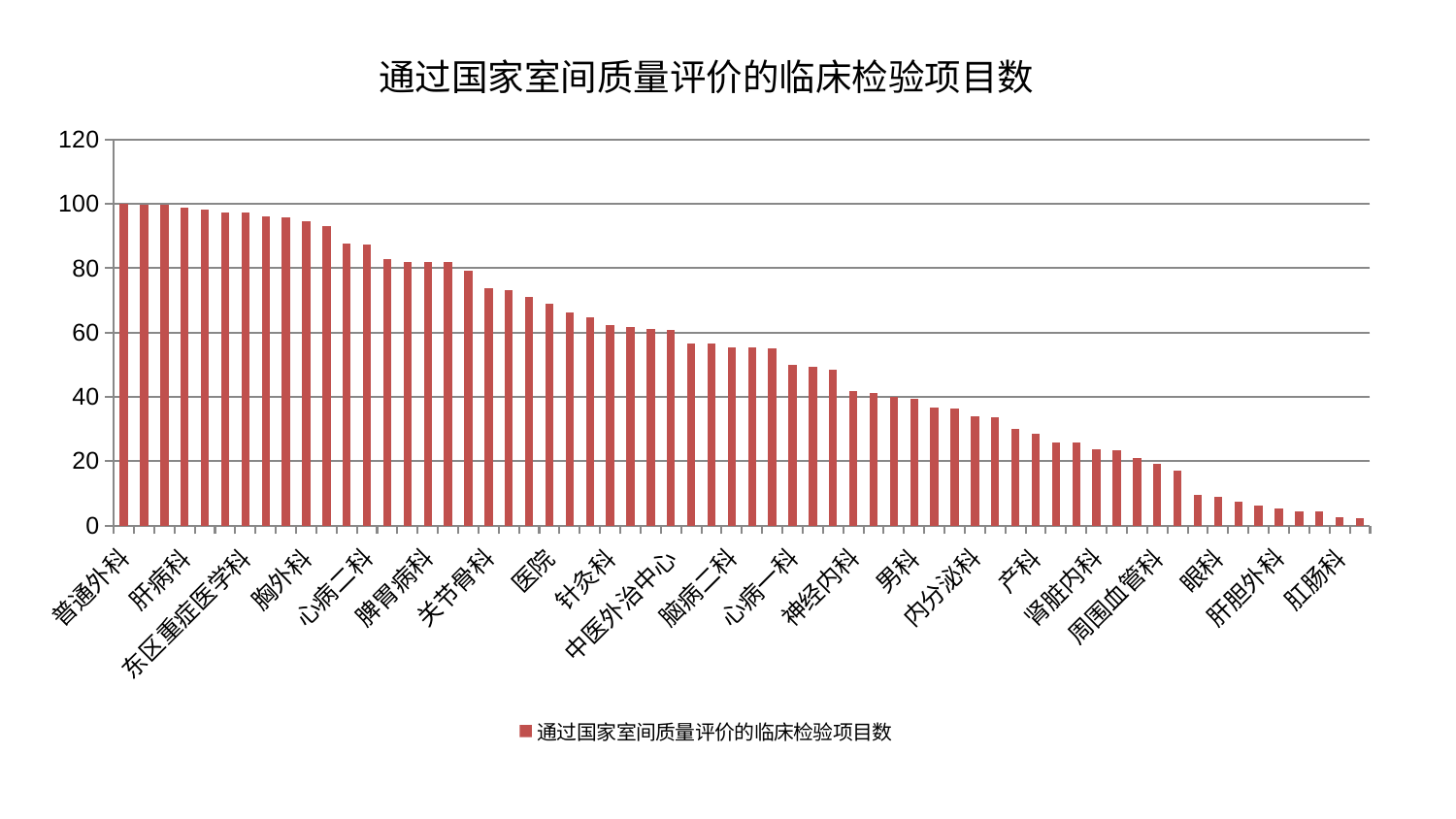

### Chart: 通过国家室间质量评价的临床检验项目数

| Category | 通过国家室间质量评价的临床检验项目数 |
|---|---|
| 普通外科 | 100.0 |
| 脊柱骨科 | 99.78107193932645 |
| 心血管内科 | 99.64951019157125 |
| 肝病科 | 98.91864978341043 |
| 身心医学科 | 98.29620571369581 |
| 神经外科 | 97.39579070663596 |
| 东区重症医学科 | 97.3012405293105 |
| 小儿推拿科 | 96.17578584362975 |
| 心病三科 | 95.80986835666765 |
| 胸外科 | 94.61206866371214 |
| 康复科 | 92.98760253882836 |
| 血液科 | 87.55466497299945 |
| 心病二科 | 87.52667025028715 |
| 消化内科 | 82.95459804484136 |
| 妇科妇二科合并 | 82.09607822910031 |
| 脾胃病科 | 81.9530712175032 |
| 中医经典科 | 81.81645330876113 |
| 皮肤科 | 79.3274193146959 |
| 关节骨科 | 73.78113540529284 |
| 乳腺甲状腺外科 | 73.06680189250817 |
| 重症医学科 | 70.98594361606327 |
| 医院 | 68.89596517145125 |
| 脾胃科消化科合并 | 66.20956642807154 |
| 治未病中心 | 64.61652142152677 |
| 针灸科 | 62.30162889435891 |
| 儿科 | 61.80224136549876 |
| 运动损伤骨科 | 61.23813421530357 |
| 中医外治中心 | 60.882417980759236 |
| 耳鼻喉科 | 56.6540015913081 |
| 呼吸内科 | 56.63522077985073 |
| 脑病二科 | 55.45873826067446 |
| 妇科 | 55.329596650693276 |
| 脑病三科 | 55.09421896678025 |
| 心病一科 | 49.82827371699378 |
| 老年医学科 | 49.306008388001295 |
| 口腔科 | 48.445075055710525 |
| 神经内科 | 41.87459846030759 |
| 心病四科 | 41.222851900525384 |
| 西区重症医学科 | 39.99282986879362 |
| 男科 | 39.263429665370175 |
| 风湿病科 | 36.69402428673998 |
| 小儿骨科 | 36.35187557725842 |
| 内分泌科 | 33.87139849277442 |
| 东区肾病科 | 33.78486925714332 |
| 肿瘤内科 | 30.139971656585427 |
| 产科 | 28.37547531793584 |
| 推拿科 | 25.866594167070566 |
| 泌尿外科 | 25.696566747146083 |
| 肾脏内科 | 23.82823790109706 |
| 综合内科 | 23.499999415150274 |
| 骨科 | 20.981040194241622 |
| 周围血管科 | 19.158290271026086 |
| 微创骨科 | 17.176389952151748 |
| 肾病科 | 9.619990311501724 |
| 眼科 | 8.849224647540066 |
| 脑病一科 | 7.488949135844733 |
| 显微骨科 | 6.102265203958652 |
| 肝胆外科 | 5.245541538342399 |
| 妇二科 | 4.343112140207121 |
| 创伤骨科 | 4.2611751174818115 |
| 肛肠科 | 2.4783413892048025 |
| 美容皮肤科 | 2.2034557808681723 |
80